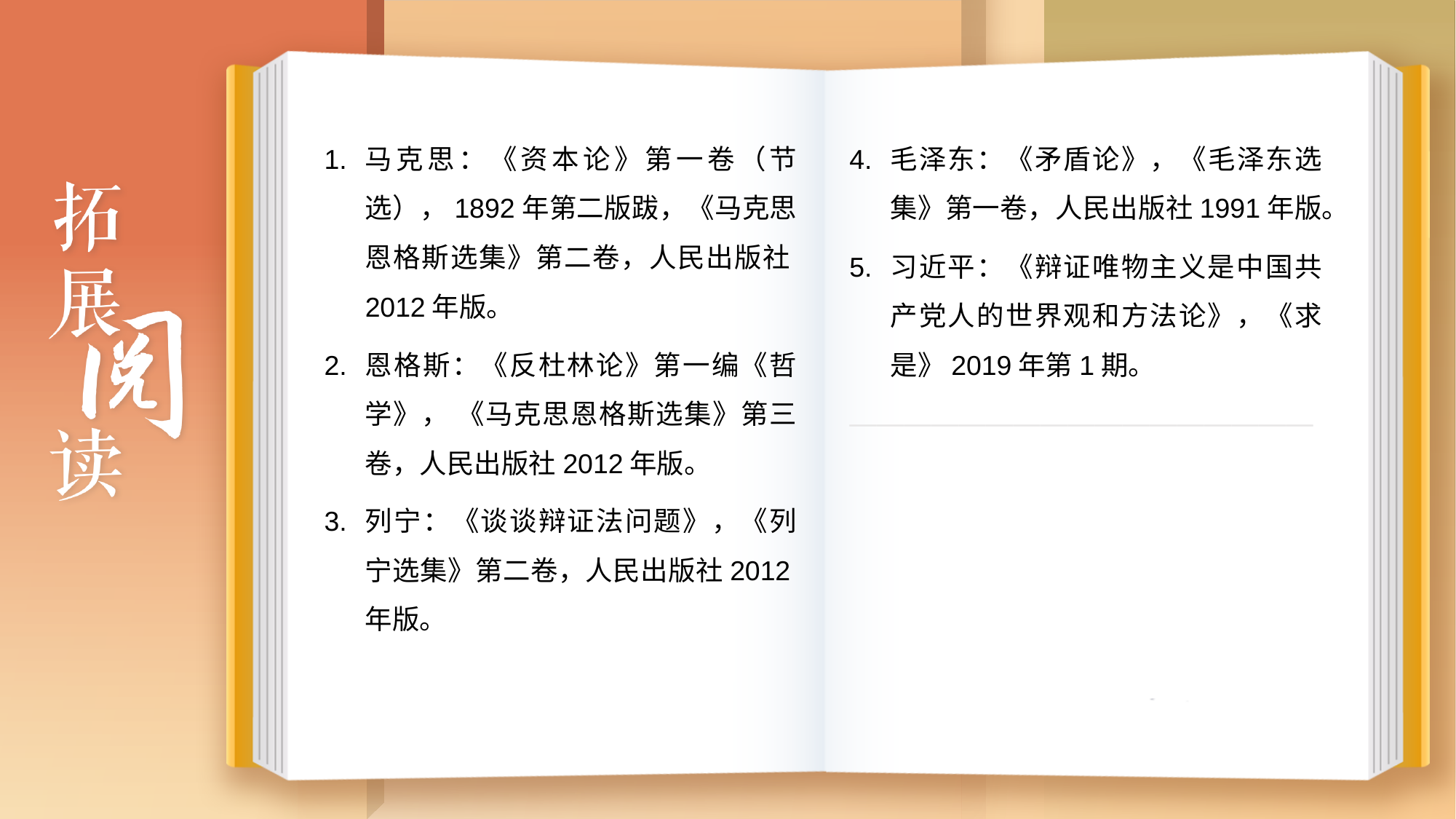

马克思：《资本论》第一卷（节选），1892年第二版跋，《马克思恩格斯选集》第二卷，人民出版社2012年版。
恩格斯：《反杜林论》第一编《哲学》， 《马克思恩格斯选集》第三卷，人民出版社2012年版。
列宁：《谈谈辩证法问题》，《列宁选集》第二卷，人民出版社2012年版。
毛泽东：《矛盾论》，《毛泽东选集》第一卷，人民出版社1991年版。
习近平：《辩证唯物主义是中国共产党人的世界观和方法论》，《求是》2019年第1期。
—————————————————